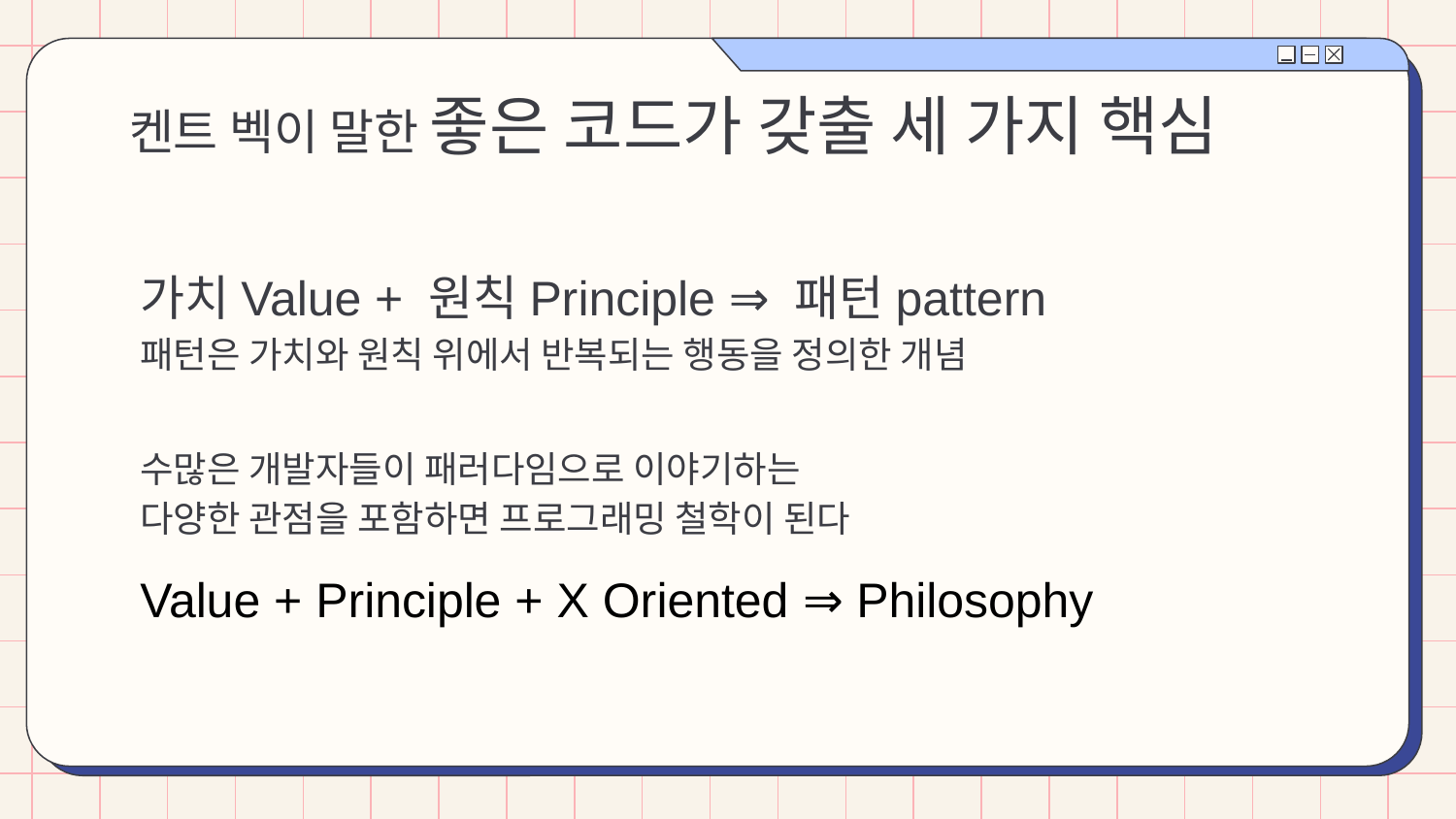

# 켄트 벡이 말한 좋은 코드가 갖출 세 가지 핵심
가치Value + 원칙Principle ⇒ 패턴pattern
패턴은 가치와 원칙 위에서 반복되는 행동을 정의한 개념
수많은 개발자들이 패러다임으로 이야기하는
다양한 관점을 포함하면 프로그래밍 철학이 된다
Value + Principle + X Oriented ⇒ Philosophy